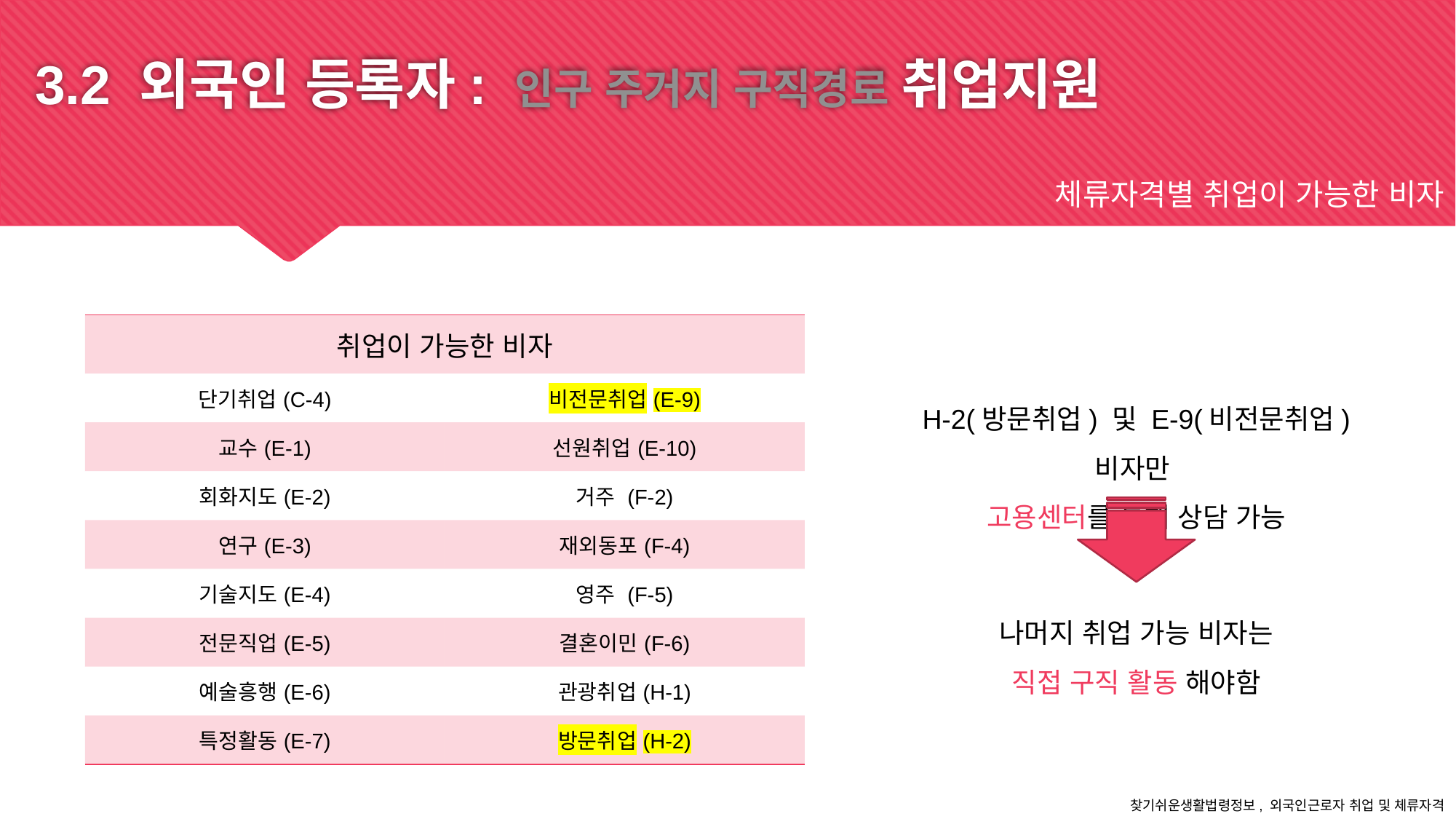

3.2 외국인 등록자: 인구 주거지 구직경로 취업지원
체류자격별 취업이 가능한 비자
| 취업이 가능한 비자 |  |
| --- | --- |
| 단기취업(C-4) | 비전문취업(E-9) |
| 교수(E-1) | 선원취업(E-10) |
| 회화지도(E-2) | 거주 (F-2) |
| 연구(E-3) | 재외동포(F-4) |
| 기술지도(E-4) | 영주 (F-5) |
| 전문직업(E-5) | 결혼이민(F-6) |
| 예술흥행(E-6) | 관광취업(H-1) |
| 특정활동(E-7) | 방문취업(H-2) |
H-2(방문취업) 및 E-9(비전문취업) 비자만
고용센터를 통해 상담 가능

나머지 취업 가능 비자는
직접 구직 활동 해야함
찾기쉬운생활법령정보, 외국인근로자 취업 및 체류자격